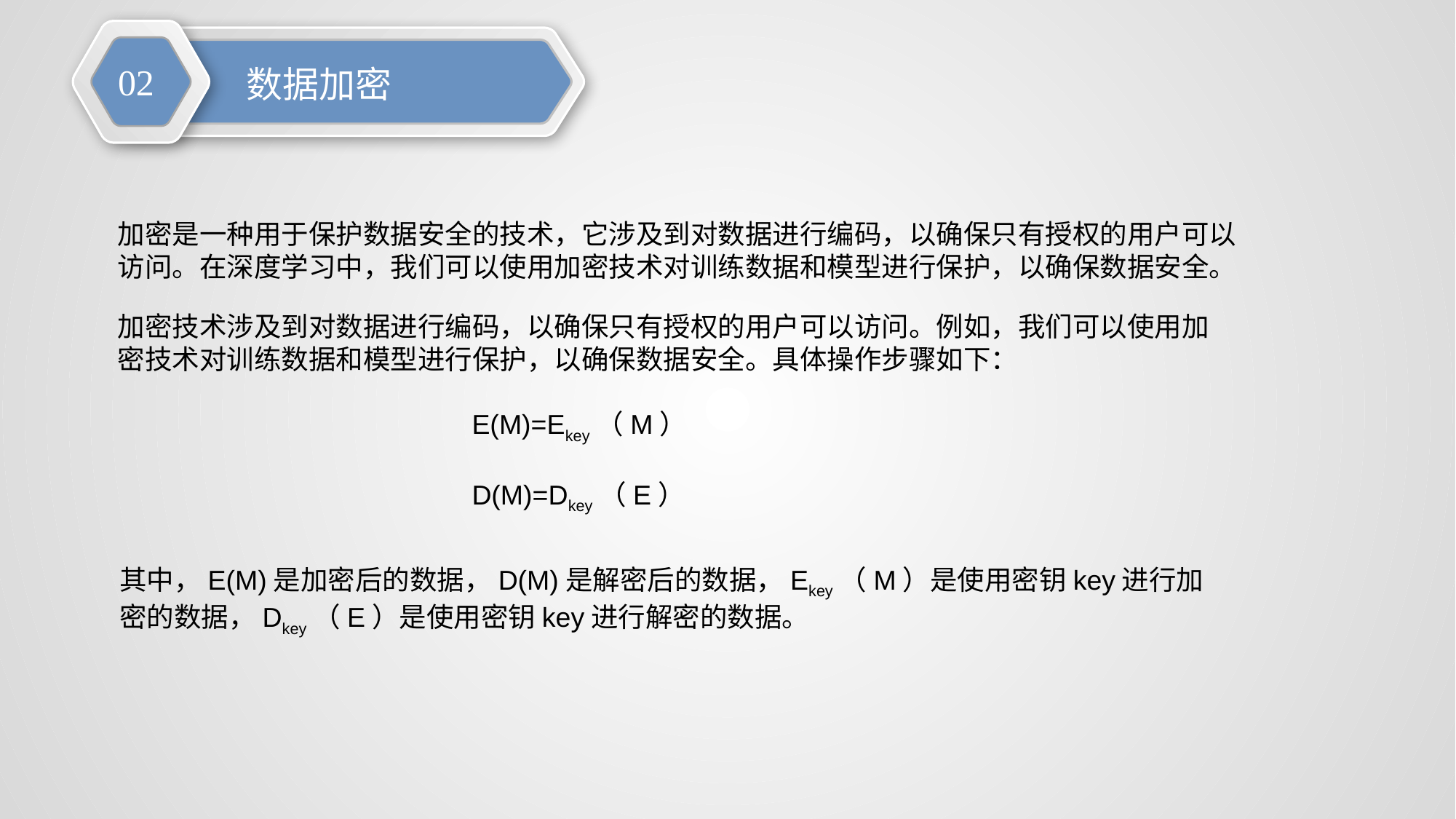

02

数据加密

加密是一种用于保护数据安全的技术，它涉及到对数据进行编码，以确保只有授权的用户可以访问。在深度学习中，我们可以使用加密技术对训练数据和模型进行保护，以确保数据安全。
加密技术涉及到对数据进行编码，以确保只有授权的用户可以访问。例如，我们可以使用加密技术对训练数据和模型进行保护，以确保数据安全。具体操作步骤如下：
E(M)=Ekey（M）

D(M)=Dkey（E）
其中，E(M)是加密后的数据，D(M)是解密后的数据，Ekey（M）是使用密钥key进行加密的数据，Dkey（E）是使用密钥key进行解密的数据。